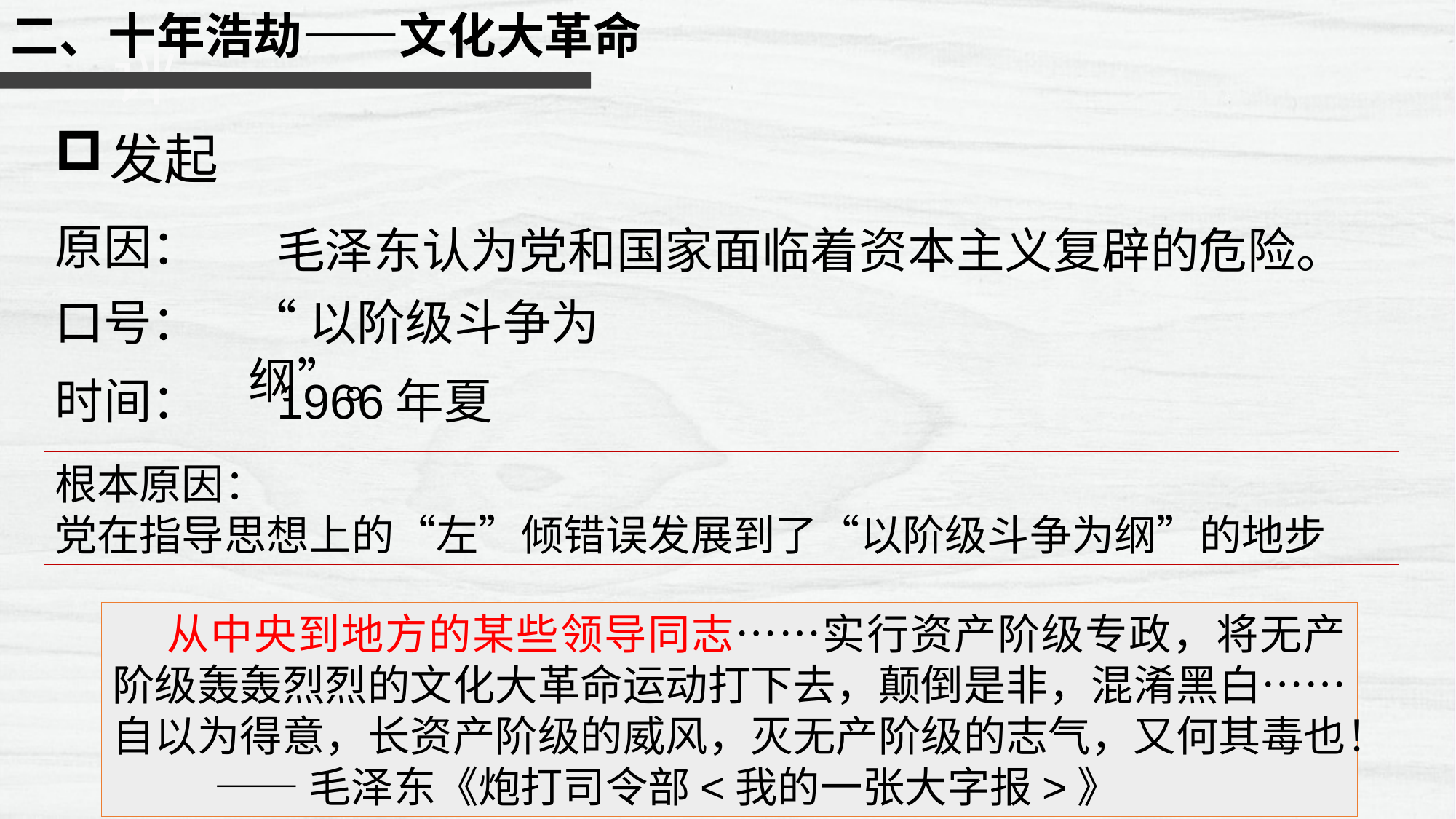

二、十年浩劫——文化大革命
评

发起
原因：
毛泽东认为党和国家面临着资本主义复辟的危险。
口号：
“以阶级斗争为纲”。
时间：
1966年夏
根本原因：
党在指导思想上的“左”倾错误发展到了“以阶级斗争为纲”的地步
从中央到地方的某些领导同志……实行资产阶级专政，将无产阶级轰轰烈烈的文化大革命运动打下去，颠倒是非，混淆黑白……自以为得意，长资产阶级的威风，灭无产阶级的志气，又何其毒也！
     ——毛泽东《炮打司令部<我的一张大字报>》